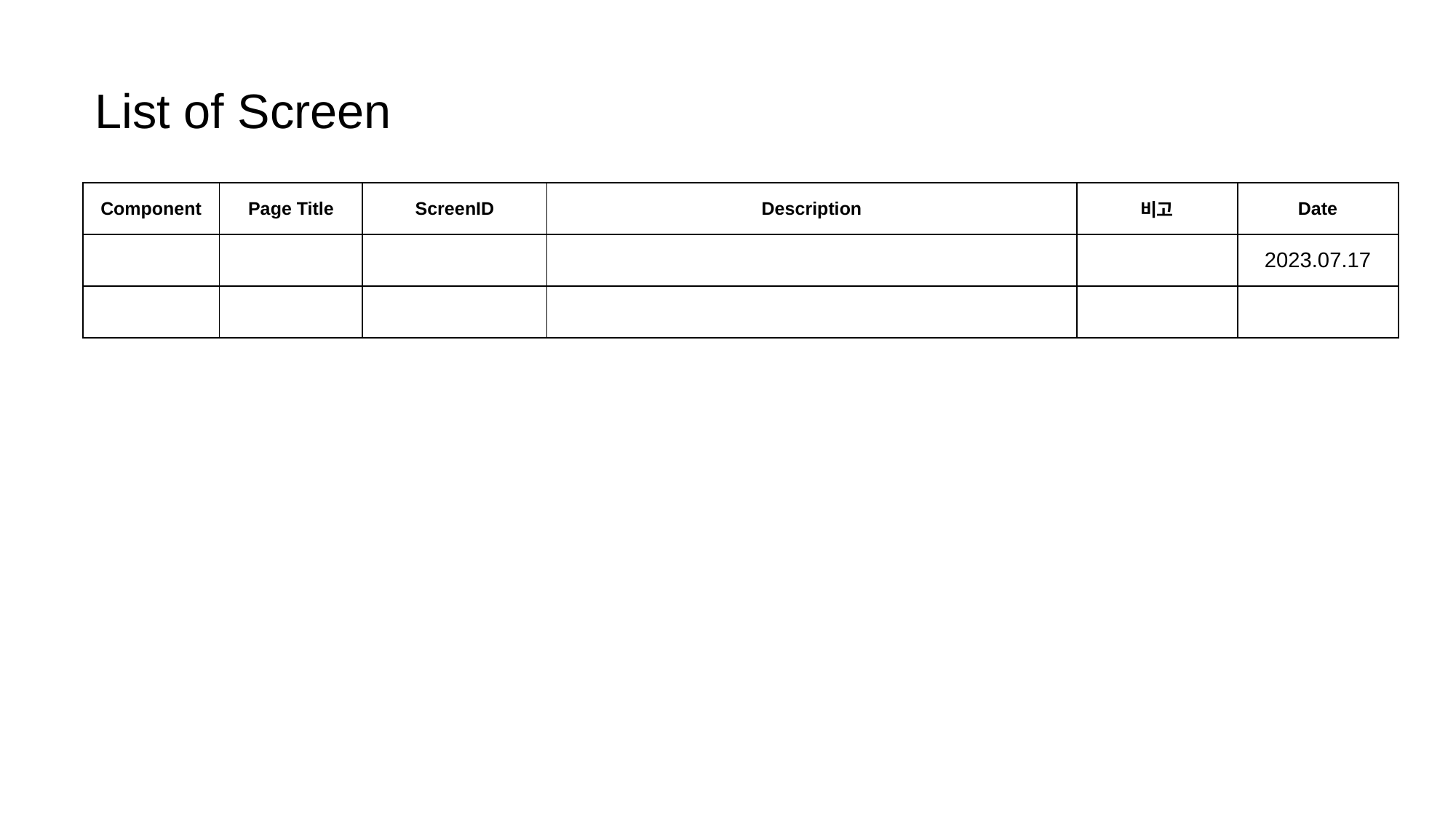

List of Screen
| Component | Page Title | ScreenID | Description | 비고 | Date |
| --- | --- | --- | --- | --- | --- |
|  |  |  |  |  | 2023.07.17 |
|  |  |  |  |  |  |